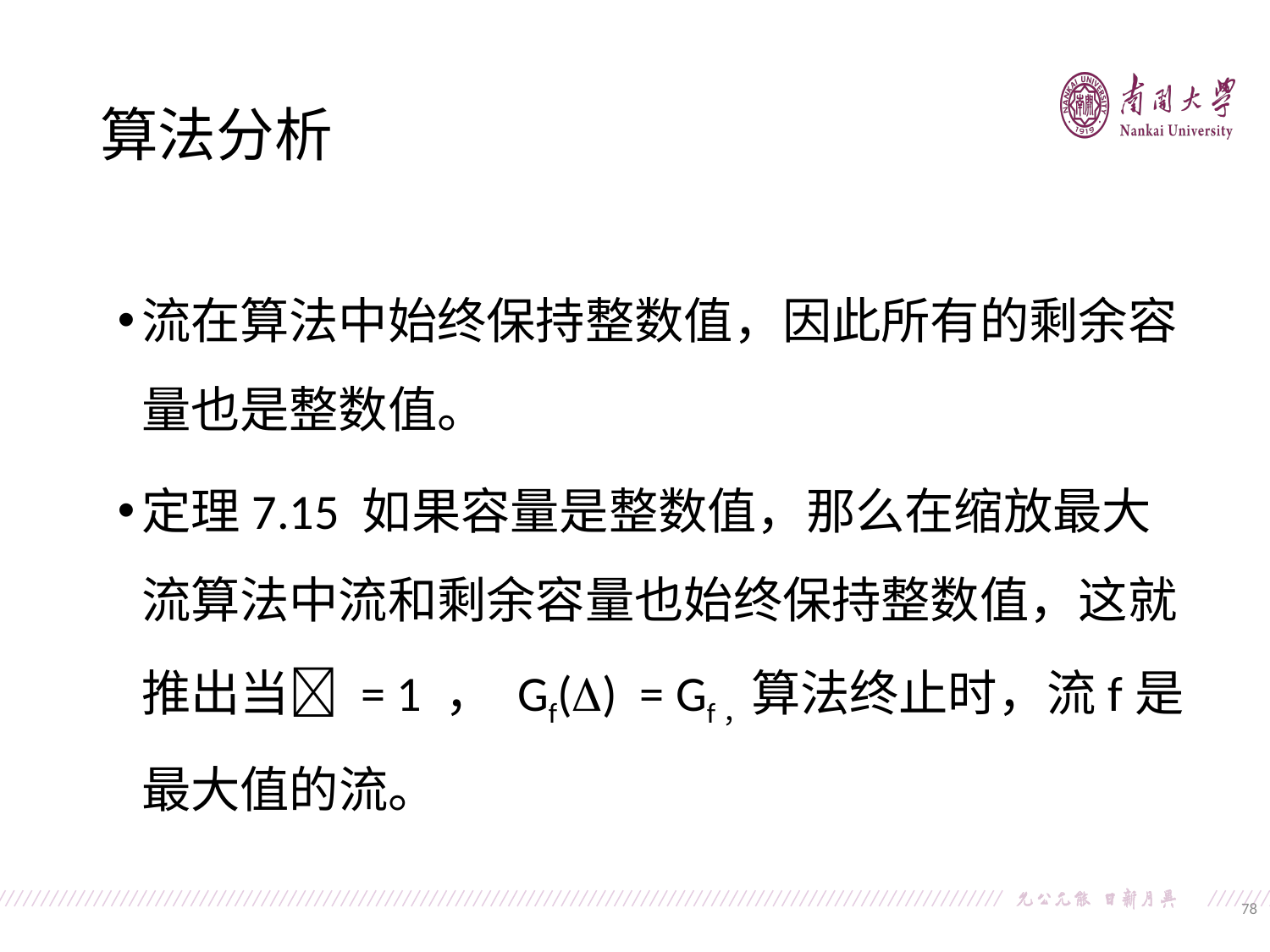

算法分析
流在算法中始终保持整数值，因此所有的剩余容量也是整数值。
定理7.15 如果容量是整数值，那么在缩放最大流算法中流和剩余容量也始终保持整数值，这就推出当Δ = 1 ， Gf(Δ)  = Gf，算法终止时，流f是最大值的流。
78